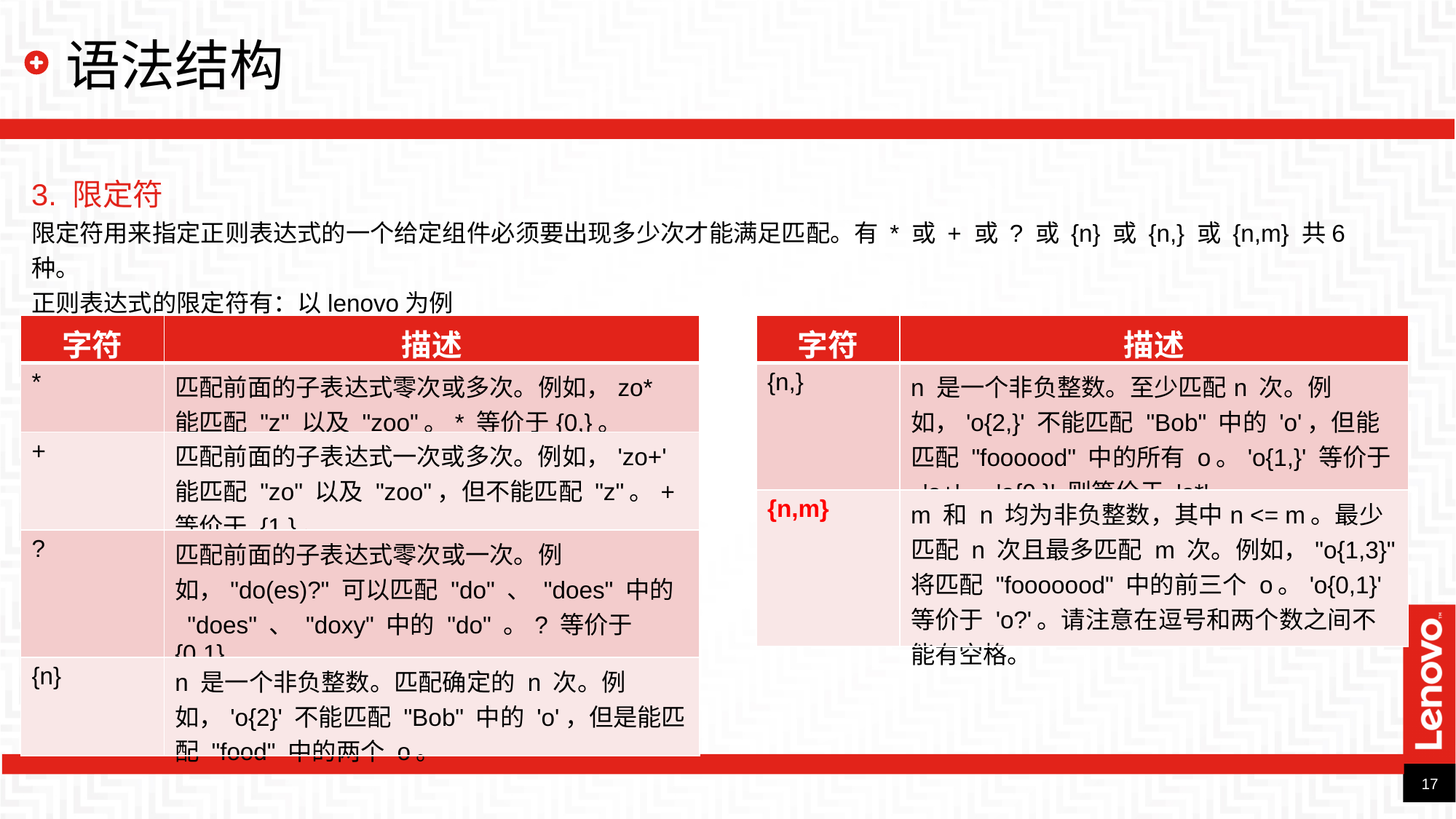

# 语法结构

3. 限定符
限定符用来指定正则表达式的一个给定组件必须要出现多少次才能满足匹配。有 * 或 + 或 ? 或 {n} 或 {n,} 或 {n,m} 共6种。
正则表达式的限定符有：以lenovo为例
| 字符 | 描述 |
| --- | --- |
| \* | 匹配前面的子表达式零次或多次。例如，zo\* 能匹配 "z" 以及 "zoo"。\* 等价于{0,}。 |
| + | 匹配前面的子表达式一次或多次。例如，'zo+' 能匹配 "zo" 以及 "zoo"，但不能匹配 "z"。+ 等价于 {1,}。 |
| ? | 匹配前面的子表达式零次或一次。例如，"do(es)?" 可以匹配 "do" 、 "does" 中的 "does" 、 "doxy" 中的 "do" 。? 等价于 {0,1} |
| {n} | n 是一个非负整数。匹配确定的 n 次。例如，'o{2}' 不能匹配 "Bob" 中的 'o'，但是能匹配 "food" 中的两个 o。 |
| 字符 | 描述 |
| --- | --- |
| {n,} | n 是一个非负整数。至少匹配n 次。例如，'o{2,}' 不能匹配 "Bob" 中的 'o'，但能匹配 "foooood" 中的所有 o。'o{1,}' 等价于 'o+'。'o{0,}' 则等价于 'o\*'。 |
| {n,m} | m 和 n 均为非负整数，其中n <= m。最少匹配 n 次且最多匹配 m 次。例如，"o{1,3}" 将匹配 "fooooood" 中的前三个 o。'o{0,1}' 等价于 'o?'。请注意在逗号和两个数之间不能有空格。 |